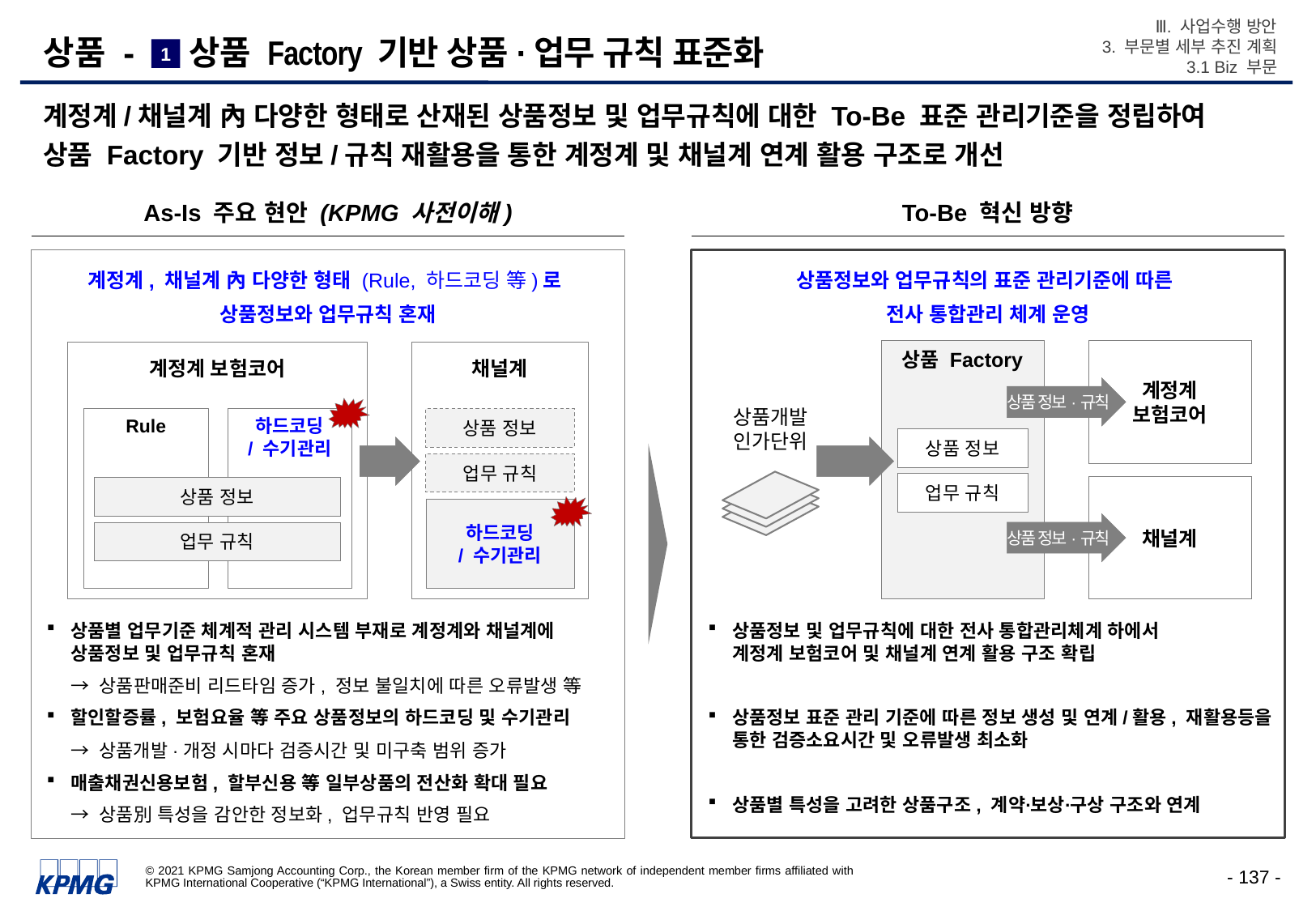

Ⅲ. 사업수행 방안
3. 부문별 세부 추진 계획
3.1 Biz 부문
# 상품 -     상품 Factory 기반 상품·업무 규칙 표준화
1
계정계/채널계 內 다양한 형태로 산재된 상품정보 및 업무규칙에 대한 To-Be 표준 관리기준을 정립하여
상품 Factory 기반 정보/규칙 재활용을 통한 계정계 및 채널계 연계 활용 구조로 개선
As-Is 주요 현안 (KPMG 사전이해)
To-Be 혁신 방향

계정계, 채널계 內 다양한 형태 (Rule, 하드코딩 等)로
상품정보와 업무규칙 혼재
상품정보와 업무규칙의 표준 관리기준에 따른
전사 통합관리 체계 운영
상품 Factory
계정계
보험코어
계정계 보험코어
채널계
상품 정보·규칙
상품개발
인가단위

Rule
하드코딩
/ 수기관리
상품 정보
상품 정보

업무 규칙

업무 규칙
채널계
상품 정보

하드코딩
/ 수기관리
상품 정보·규칙
업무 규칙

상품별 업무기준 체계적 관리 시스템 부재로 계정계와 채널계에 상품정보 및 업무규칙 혼재
→ 상품판매준비 리드타임 증가, 정보 불일치에 따른 오류발생 等
할인할증률, 보험요율 等 주요 상품정보의 하드코딩 및 수기관리
→ 상품개발·개정 시마다 검증시간 및 미구축 범위 증가
매출채권신용보험, 할부신용 等 일부상품의 전산화 확대 필요
→ 상품別 특성을 감안한 정보화, 업무규칙 반영 필요
상품정보 및 업무규칙에 대한 전사 통합관리체계 하에서
계정계 보험코어 및 채널계 연계 활용 구조 확립

상품정보 표준 관리 기준에 따른 정보 생성 및 연계/활용, 재활용등을 통한 검증소요시간 및 오류발생 최소화

상품별 특성을 고려한 상품구조, 계약∙보상∙구상 구조와 연계